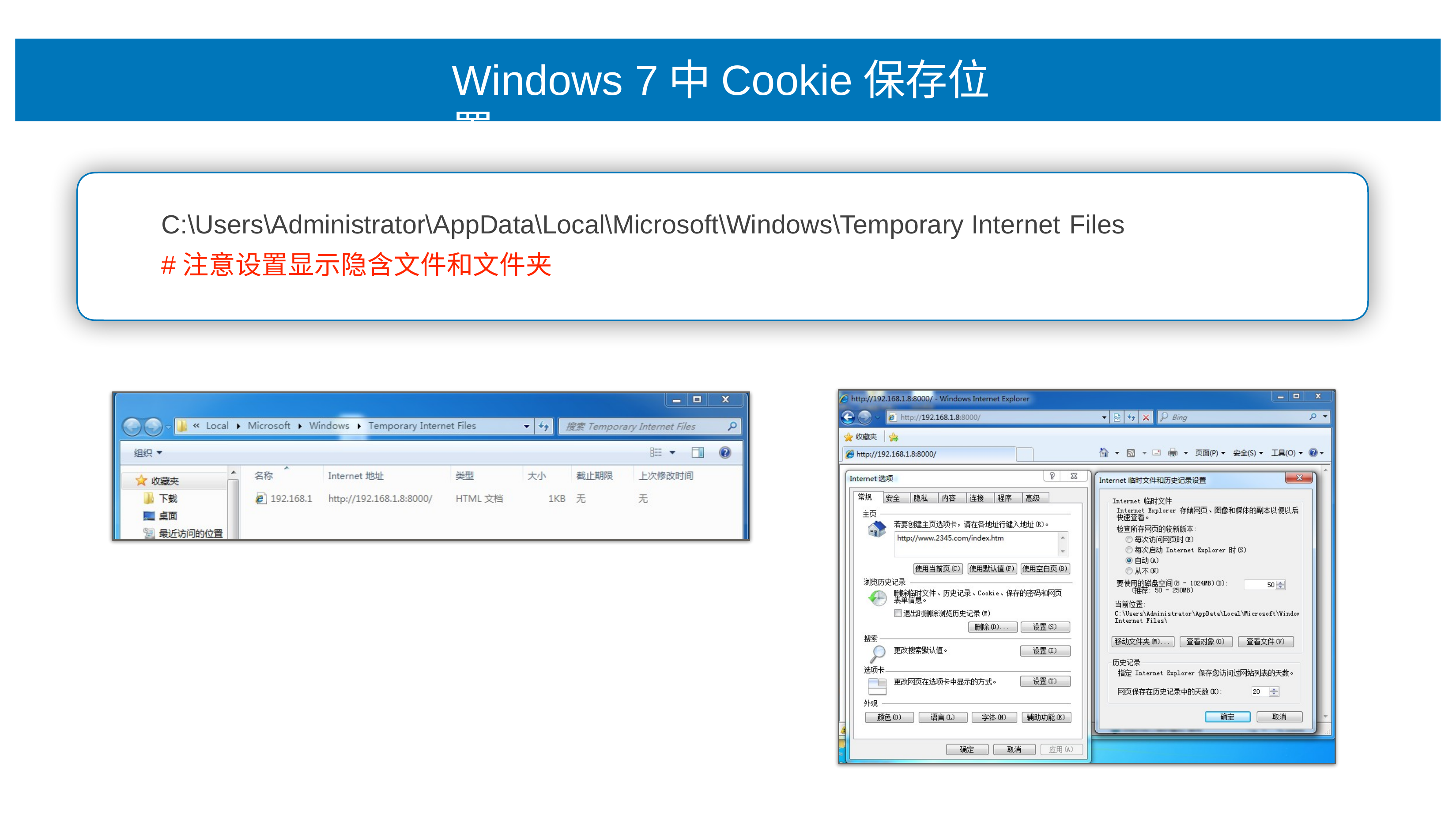

# Windows 7中Cookie保存位置

C:\Users\Administrator\AppData\Local\Microsoft\Windows\Temporary Internet Files
#注意设置显示隐含⽂件和⽂件夹